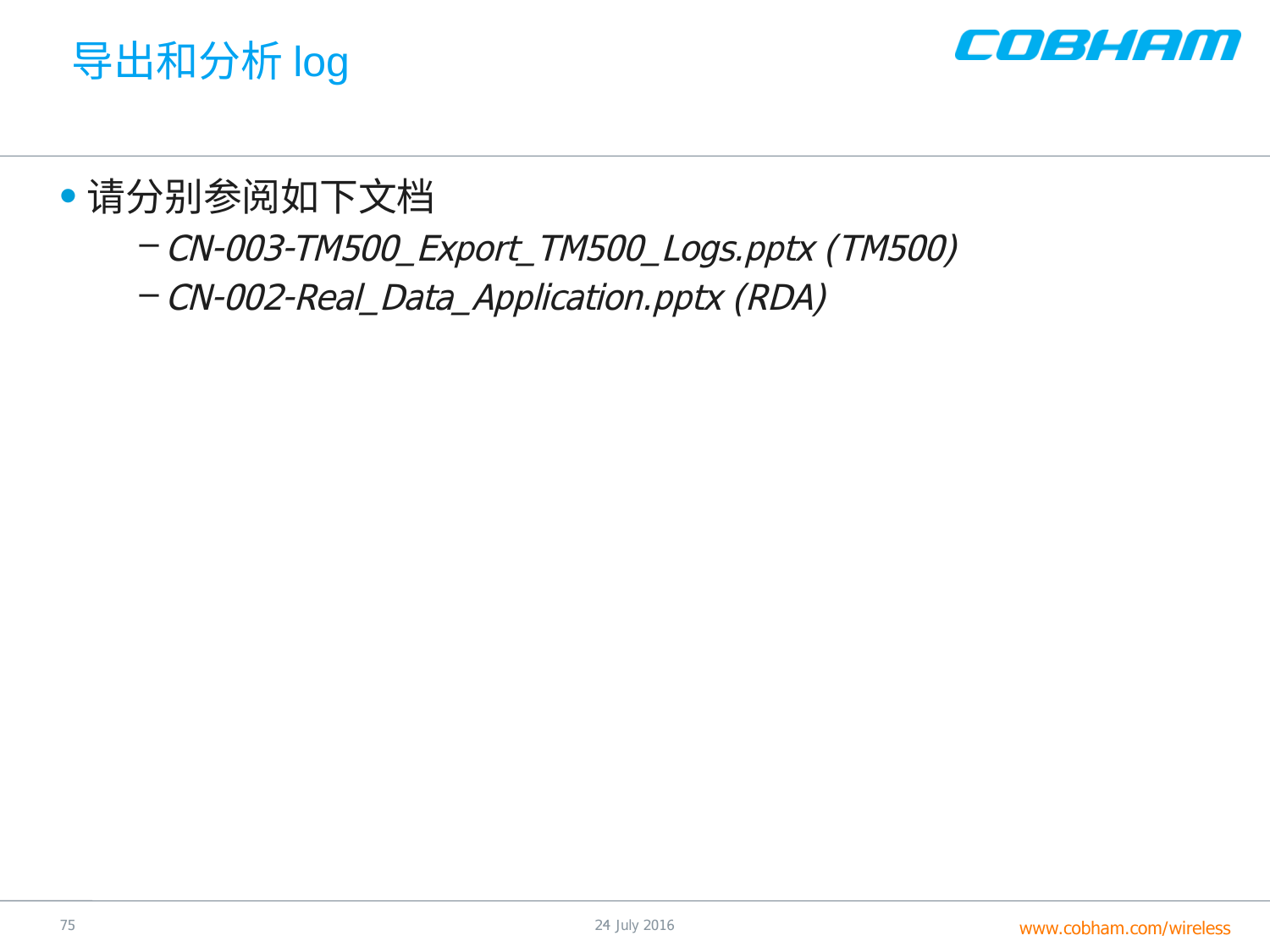

# 导出和分析log

请分别参阅如下文档
CN-003-TM500_Export_TM500_Logs.pptx (TM500)
CN-002-Real_Data_Application.pptx (RDA)
75
24 July 2016